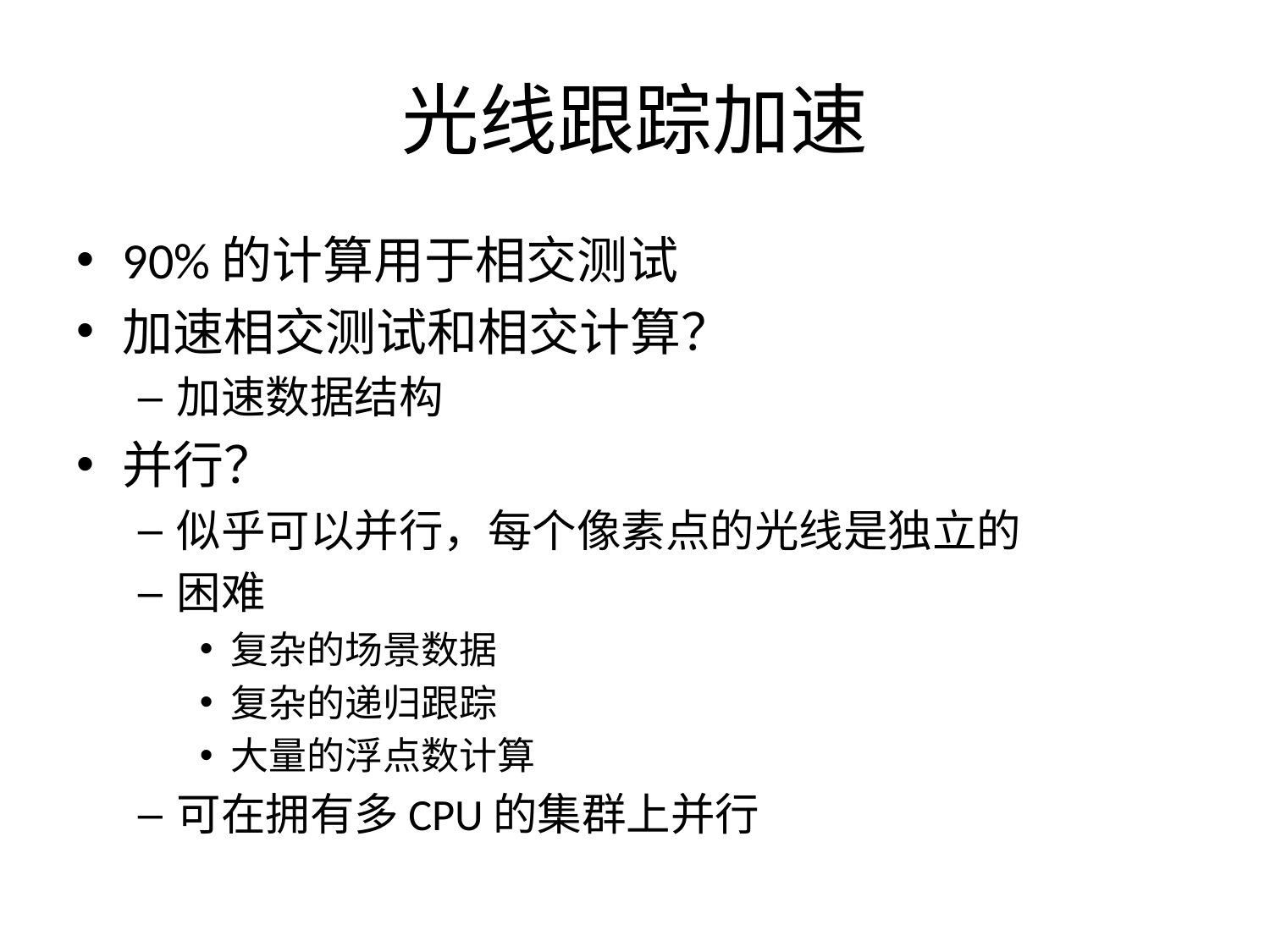

# 光线跟踪加速
90%的计算用于相交测试
加速相交测试和相交计算？
加速数据结构
并行？
似乎可以并行，每个像素点的光线是独立的
困难
复杂的场景数据
复杂的递归跟踪
大量的浮点数计算
可在拥有多CPU的集群上并行